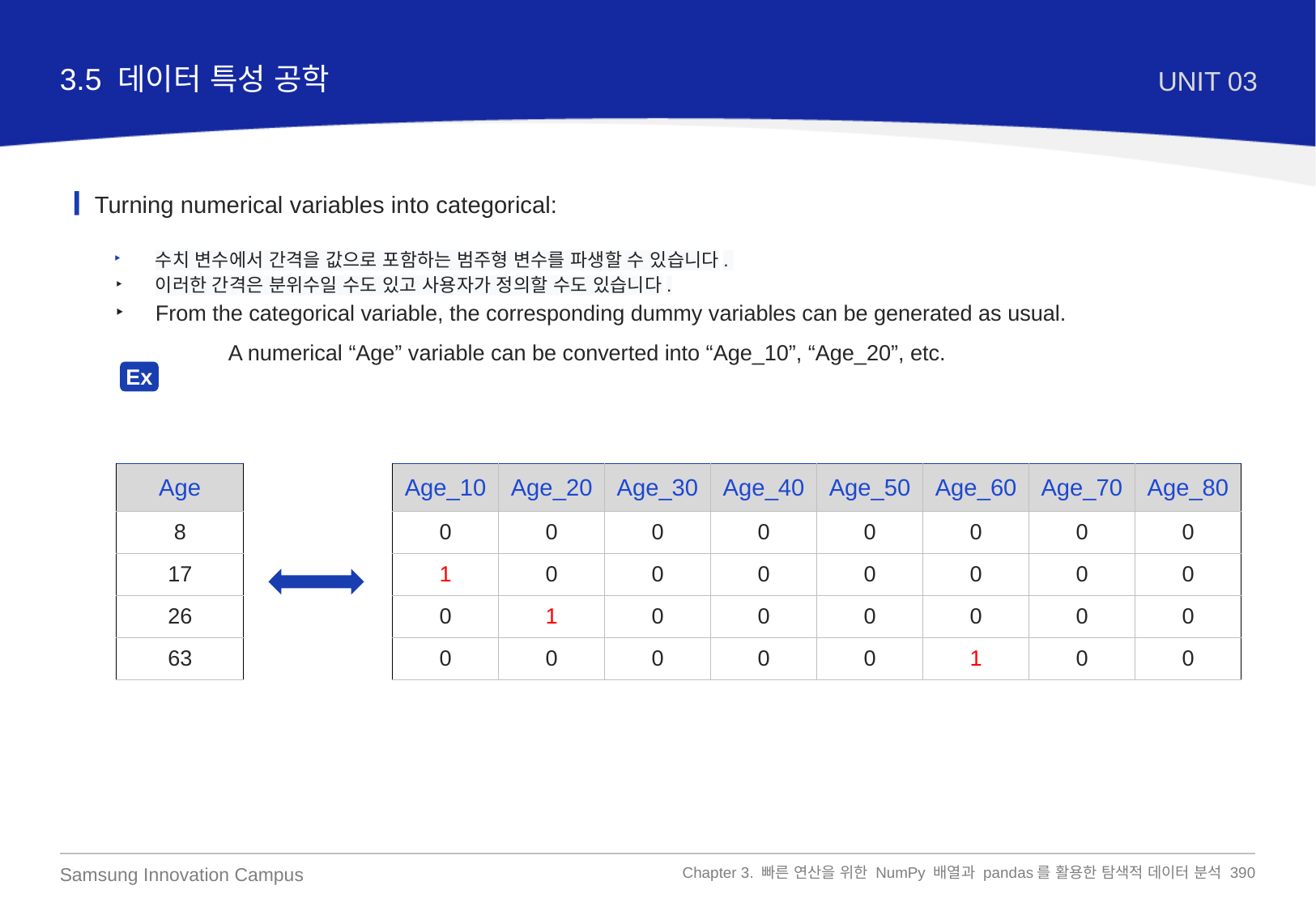

3.5 데이터 특성 공학
UNIT 03
Turning numerical variables into categorical:

수치 변수에서 간격을 값으로 포함하는 범주형 변수를 파생할 수 있습니다.
이러한 간격은 분위수일 수도 있고 사용자가 정의할 수도 있습니다.
From the categorical variable, the corresponding dummy variables can be generated as usual.
	  A numerical “Age” variable can be converted into “Age_10”, “Age_20”, etc.
Ex
| Age |
| --- |
| 8 |
| 17 |
| 26 |
| 63 |
| Age\_10 | Age\_20 | Age\_30 | Age\_40 | Age\_50 | Age\_60 | Age\_70 | Age\_80 |
| --- | --- | --- | --- | --- | --- | --- | --- |
| 0 | 0 | 0 | 0 | 0 | 0 | 0 | 0 |
| 1 | 0 | 0 | 0 | 0 | 0 | 0 | 0 |
| 0 | 1 | 0 | 0 | 0 | 0 | 0 | 0 |
| 0 | 0 | 0 | 0 | 0 | 1 | 0 | 0 |